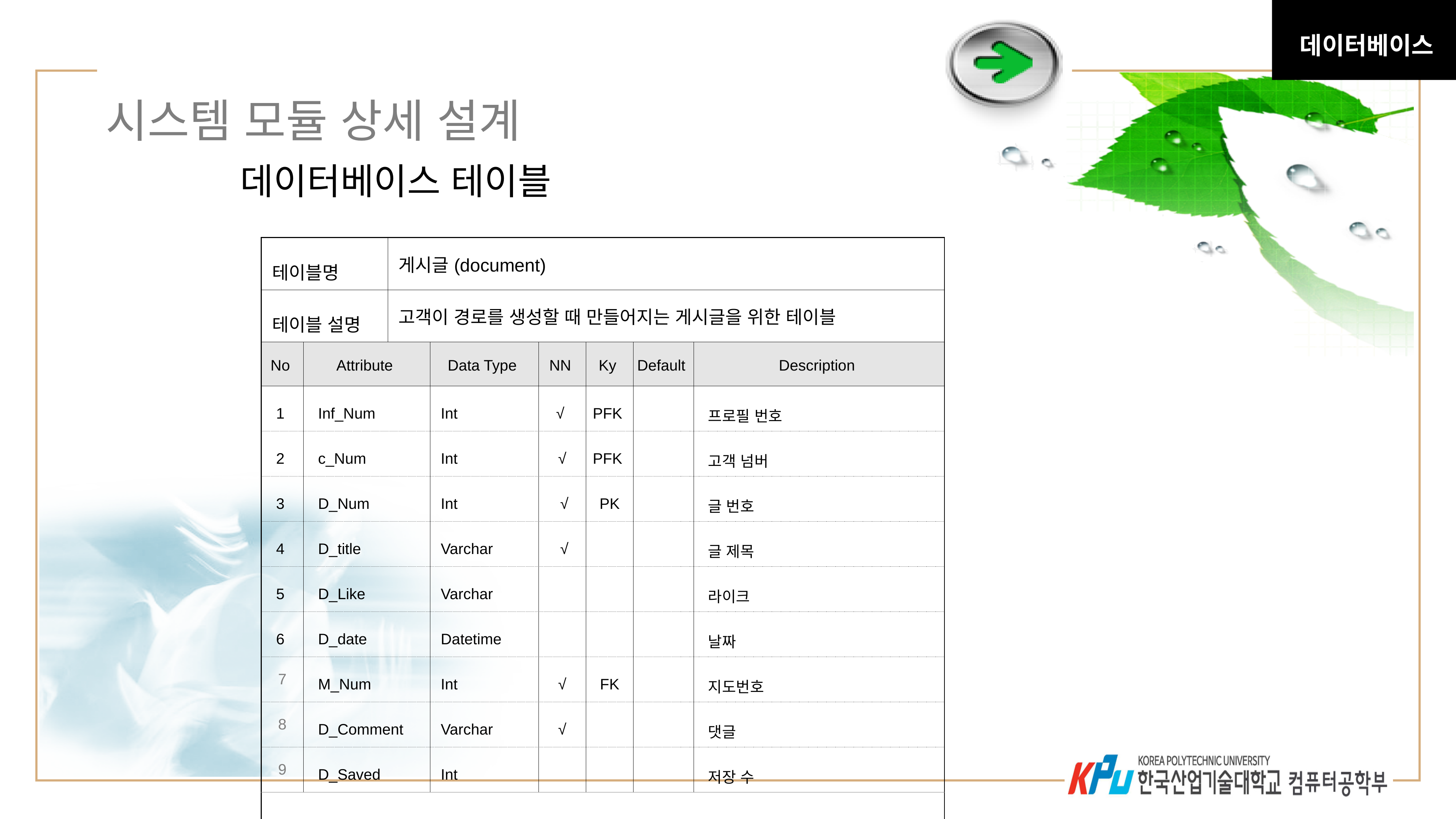

데이터베이스
33
# 시스템 모듈 상세 설계

데이터베이스 테이블
| 테이블명 |  | 게시글(document) |  |  |  |  |  |
| --- | --- | --- | --- | --- | --- | --- | --- |
| 테이블 설명 |  | 고객이 경로를 생성할 때 만들어지는 게시글을 위한 테이블 |  |  |  |  |  |
| No | Attribute |  | Data Type | NN | Ky | Default | Description |
| 1 | Inf\_Num |  | Int | √ | PFK |  | 프로필 번호 |
| 2 | c\_Num |  | Int | √ | PFK |  | 고객 넘버 |
| 3 | D\_Num |  | Int | √ | PK |  | 글 번호 |
| 4 | D\_title |  | Varchar | √ |  |  | 글 제목 |
| 5 | D\_Like |  | Varchar |  |  |  | 라이크 |
| 6 | D\_date |  | Datetime |  |  |  | 날짜 |
| 7 | M\_Num |  | Int | √ | FK |  | 지도번호 |
| 8 | D\_Comment |  | Varchar | √ |  |  | 댓글 |
| 9 | D\_Saved |  | Int |  |  |  | 저장 수 |
|  |  |  |  |  |  |  |  |